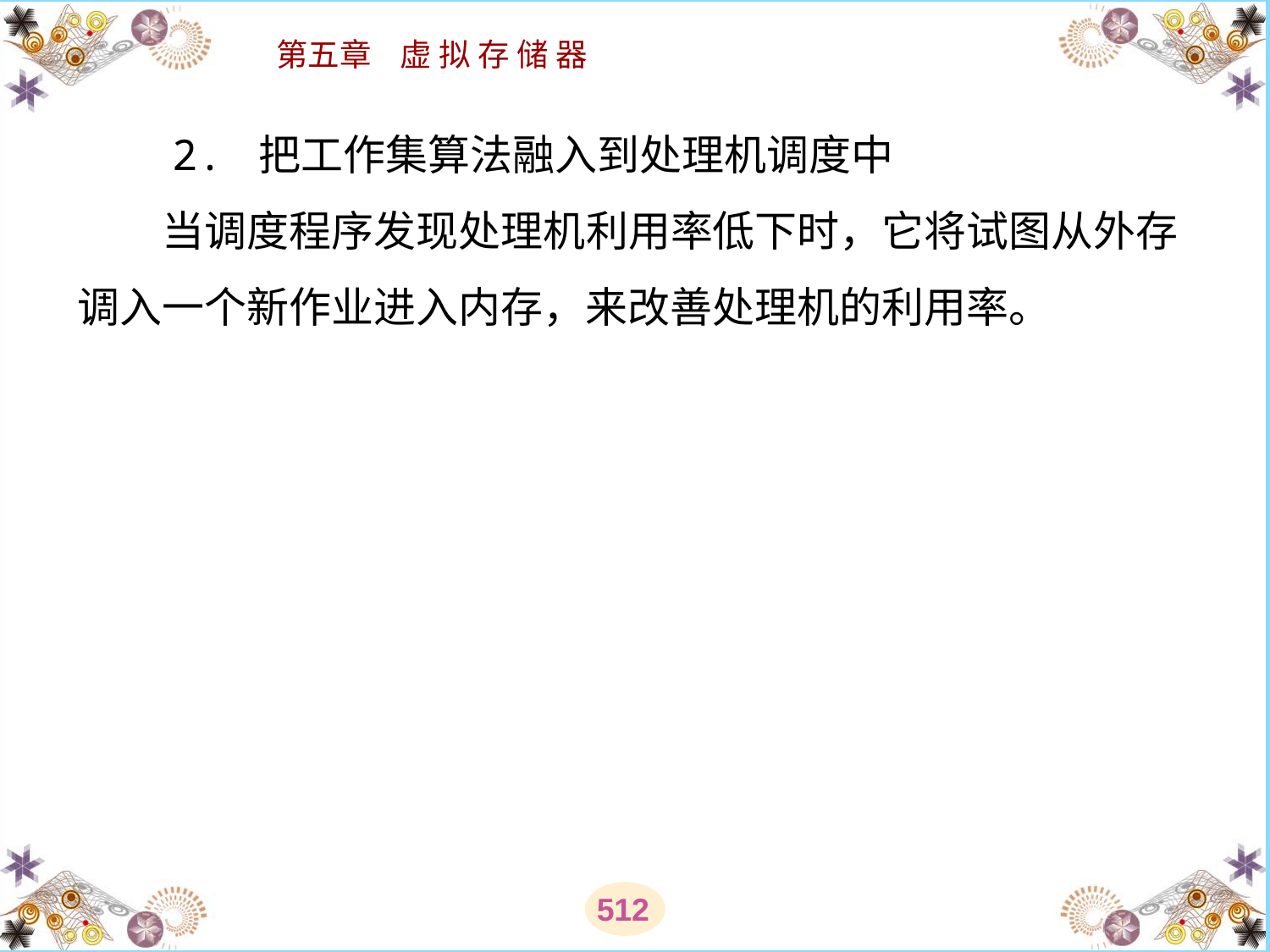

# 2. 把工作集算法融入到处理机调度中 　　当调度程序发现处理机利用率低下时，它将试图从外存调入一个新作业进入内存，来改善处理机的利用率。